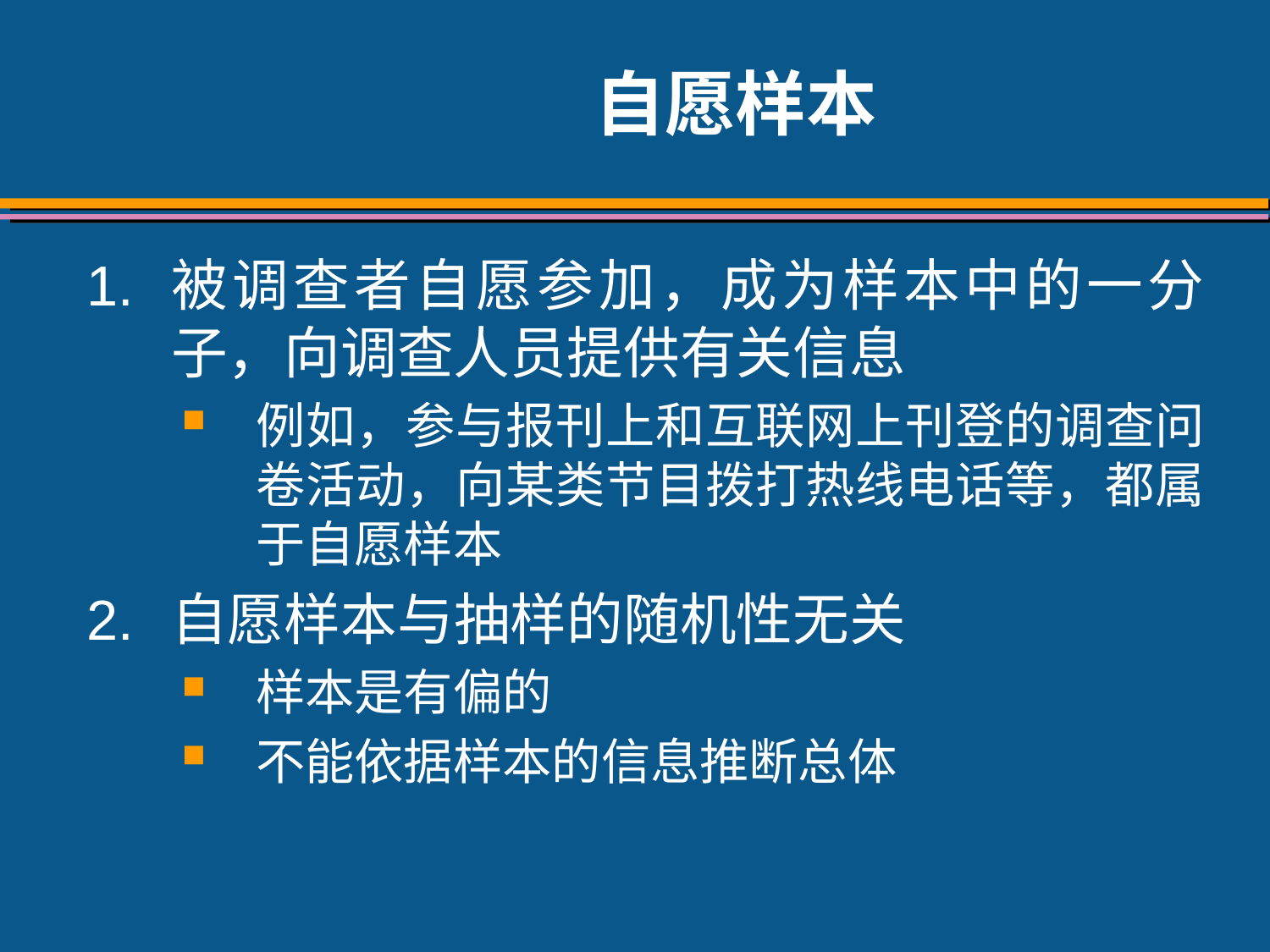

# 自愿样本
被调查者自愿参加，成为样本中的一分子，向调查人员提供有关信息
例如，参与报刊上和互联网上刊登的调查问卷活动，向某类节目拨打热线电话等，都属于自愿样本
自愿样本与抽样的随机性无关
样本是有偏的
不能依据样本的信息推断总体